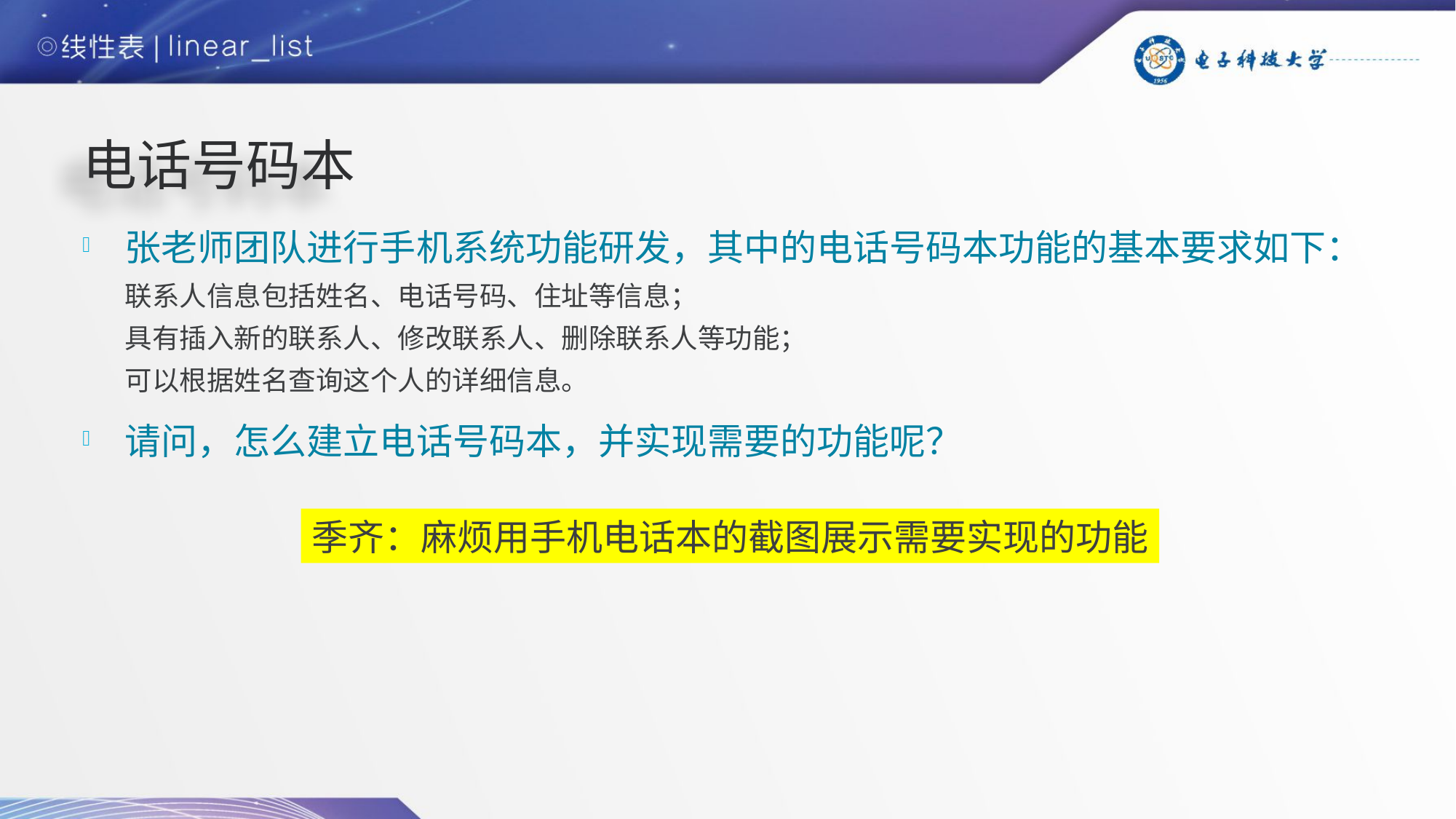

# 电话号码本
张老师团队进行手机系统功能研发，其中的电话号码本功能的基本要求如下：
联系人信息包括姓名、电话号码、住址等信息；
具有插入新的联系人、修改联系人、删除联系人等功能；
可以根据姓名查询这个人的详细信息。
请问，怎么建立电话号码本，并实现需要的功能呢？
季齐：麻烦用手机电话本的截图展示需要实现的功能